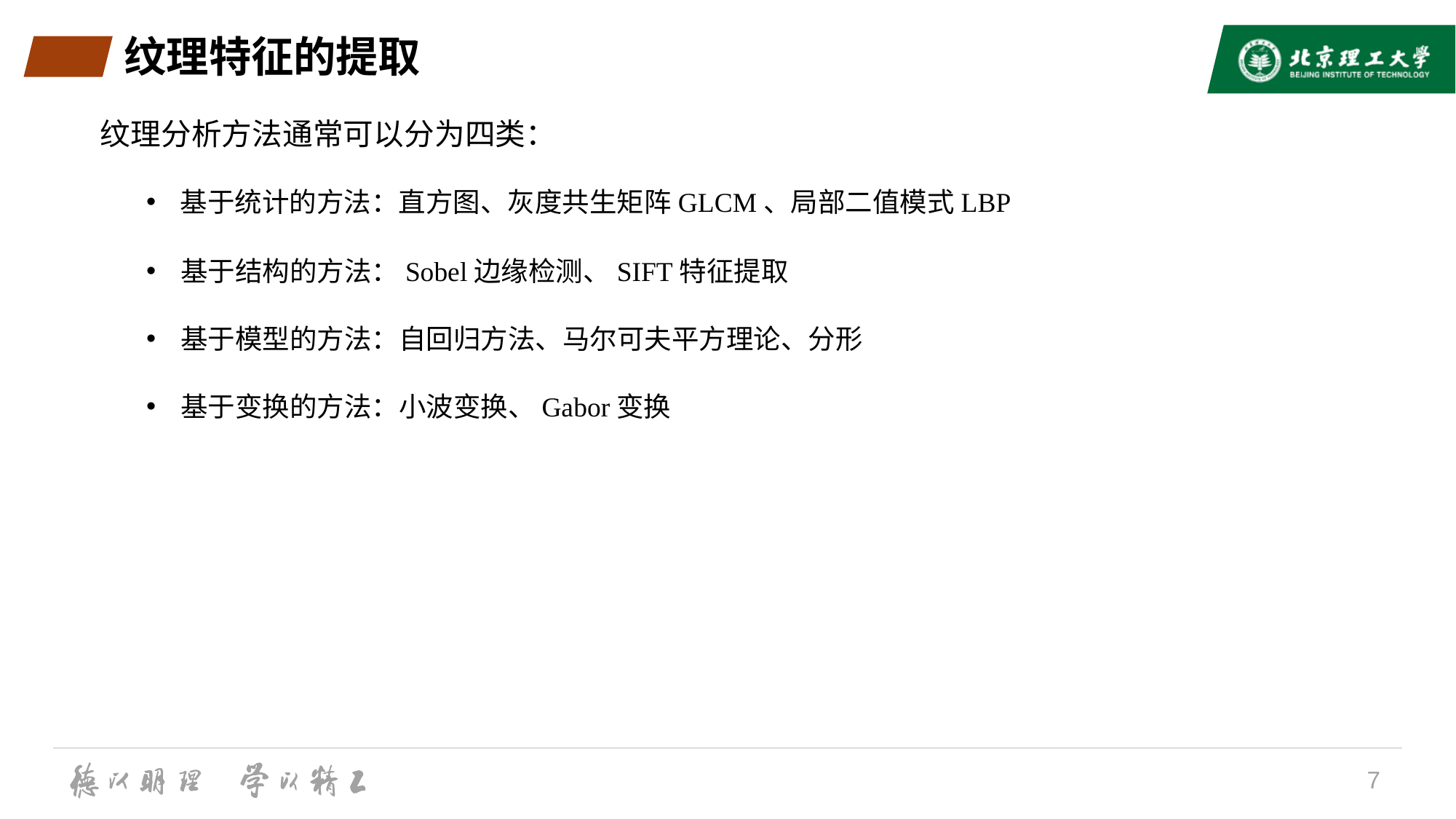

# 纹理特征的提取
纹理分析方法通常可以分为四类：
基于统计的方法：直方图、灰度共生矩阵GLCM、局部二值模式LBP

基于结构的方法：Sobel边缘检测、SIFT特征提取
基于模型的方法：自回归方法、马尔可夫平方理论、分形
基于变换的方法：小波变换、Gabor变换